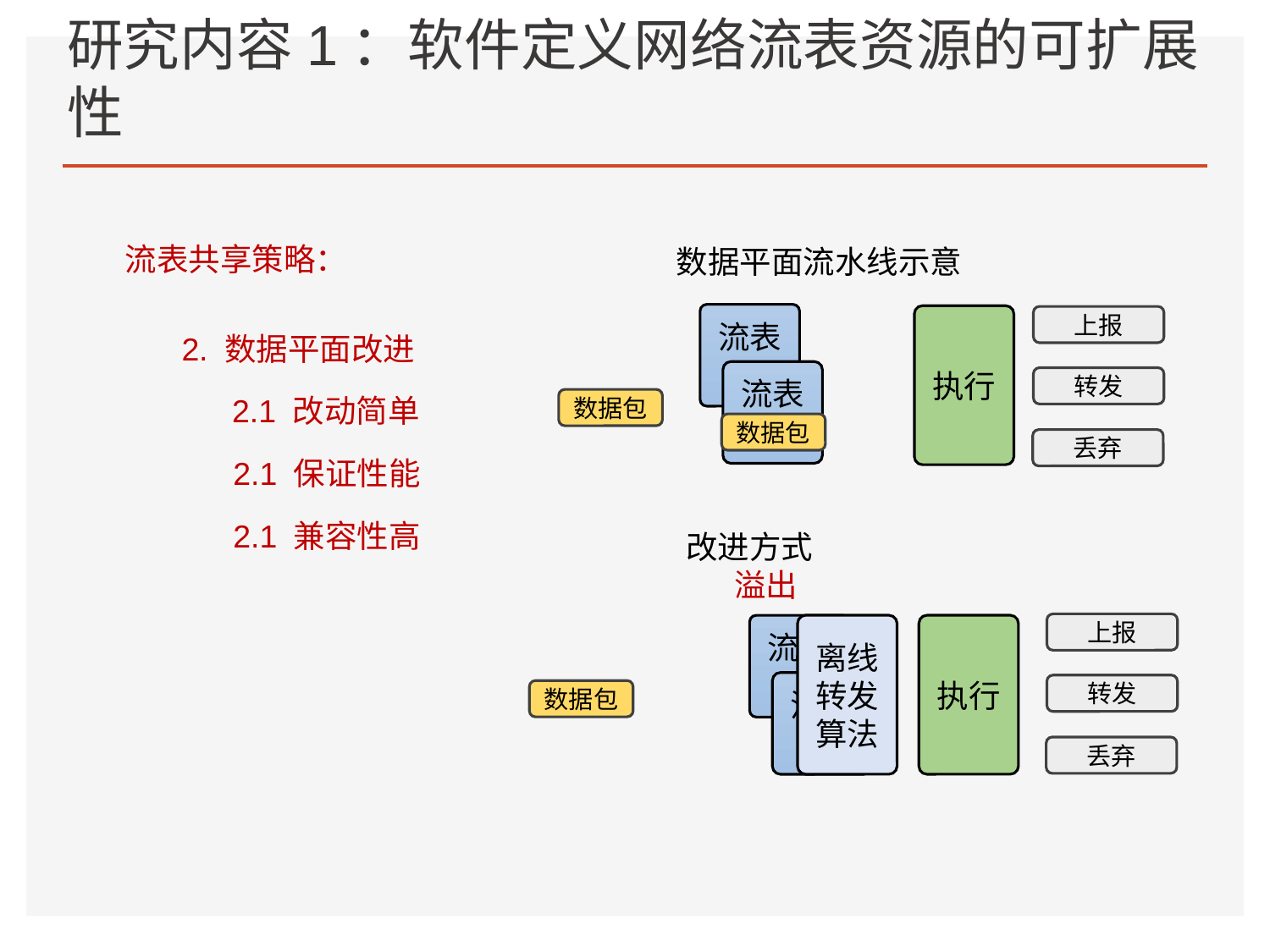

1. 协议优化
1.1 流表溢出时不上报控制器
# 研究内容1：软件定义网络流表资源的可扩展性
1.2 随机路由至邻居节点
1.3 保障每条流去往相同的邻居
流表共享策略：
数据平面流水线示意
全球移动用户数量
57亿
全球互联网带宽
RMB
2352亿
5.85EB
中国云计算市场
流表

执行
上报

45亿
2. 数据平面改进

流表

32亿
756亿
转发
1.79EB
2.1 改动简单
数据包
147亿

0.45EB
数据包

丢弃

2.1 保证性能
2017
2020
2023
2017
2020
2023
2017
2020
2023
2.1 兼容性高
改进方式
溢出
上报
流表

离线转发算法
执行
智慧物流
5G/6G
智慧城市
云计算
流表

转发
数据包
新基建
智慧交通
智慧办公
新互联
雾计算
边缘计算
丢弃
智慧教育
智慧医疗
深度学习
物联网
流量增长点
新应用